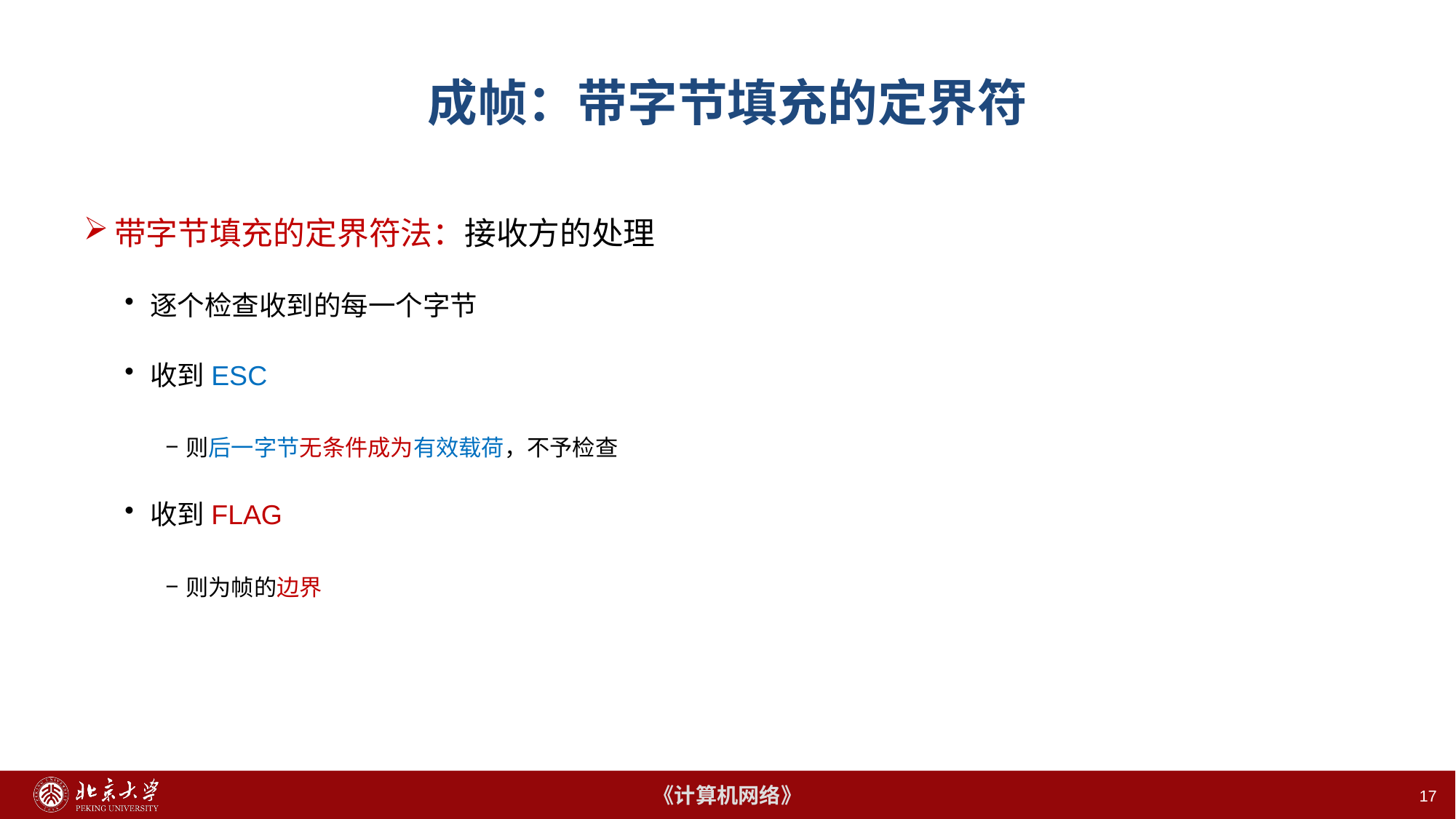

# 成帧：带字节填充的定界符
带字节填充的定界符法：接收方的处理
逐个检查收到的每一个字节
收到ESC
则后一字节无条件成为有效载荷，不予检查
收到FLAG
则为帧的边界

17